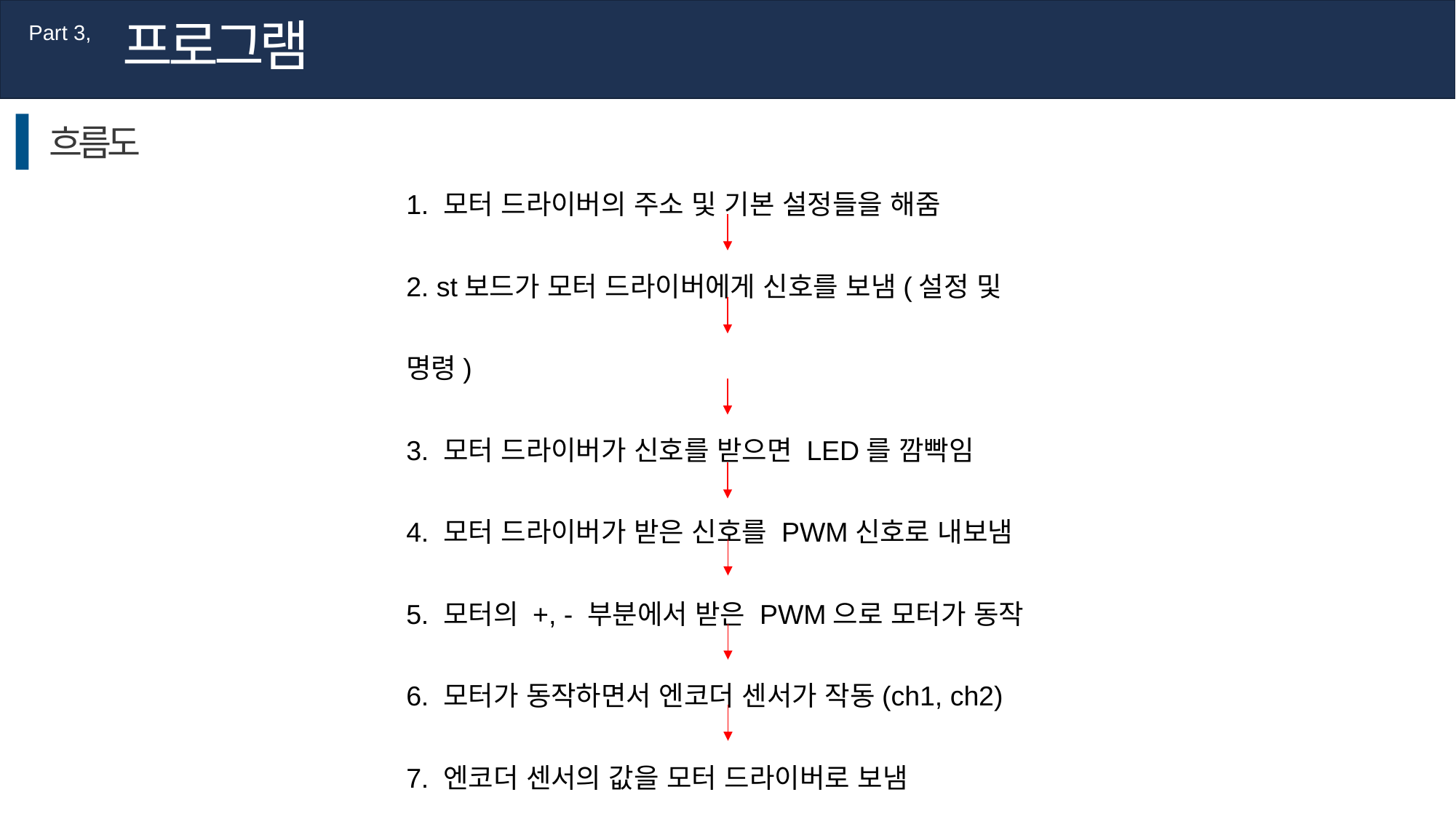

프로그램
Part 3,

흐름도
1. 모터 드라이버의 주소 및 기본 설정들을 해줌
2. st보드가 모터 드라이버에게 신호를 보냄(설정 및 명령)
3. 모터 드라이버가 신호를 받으면 LED를 깜빡임
4. 모터 드라이버가 받은 신호를 PWM신호로 내보냄
5. 모터의 +, - 부분에서 받은 PWM으로 모터가 동작
6. 모터가 동작하면서 엔코더 센서가 작동(ch1, ch2)
7. 엔코더 센서의 값을 모터 드라이버로 보냄
8. 모터 드라이버에 있는 정보들을 st보드로 보냄